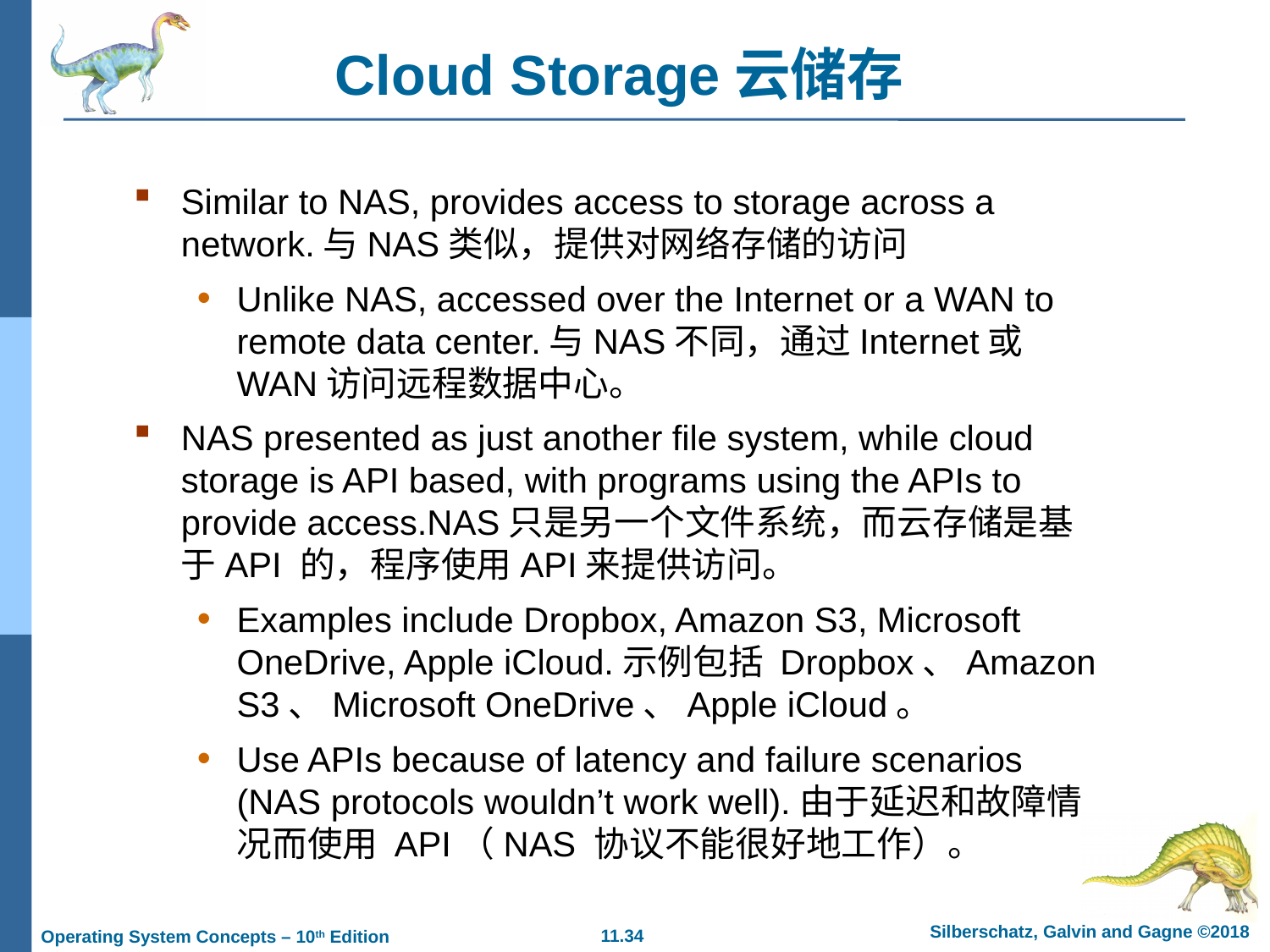

# Cloud Storage云储存
Similar to NAS, provides access to storage across a network.与NAS类似，提供对网络存储的访问
Unlike NAS, accessed over the Internet or a WAN to remote data center.与NAS不同，通过Internet或WAN访问远程数据中心。
NAS presented as just another file system, while cloud storage is API based, with programs using the APIs to provide access.NAS只是另一个文件系统，而云存储是基于API 的，程序使用API来提供访问。
Examples include Dropbox, Amazon S3, Microsoft OneDrive, Apple iCloud.示例包括 Dropbox、Amazon S3、Microsoft OneDrive、Apple iCloud。
Use APIs because of latency and failure scenarios (NAS protocols wouldn’t work well).由于延迟和故障情况而使用 API（NAS 协议不能很好地工作）。